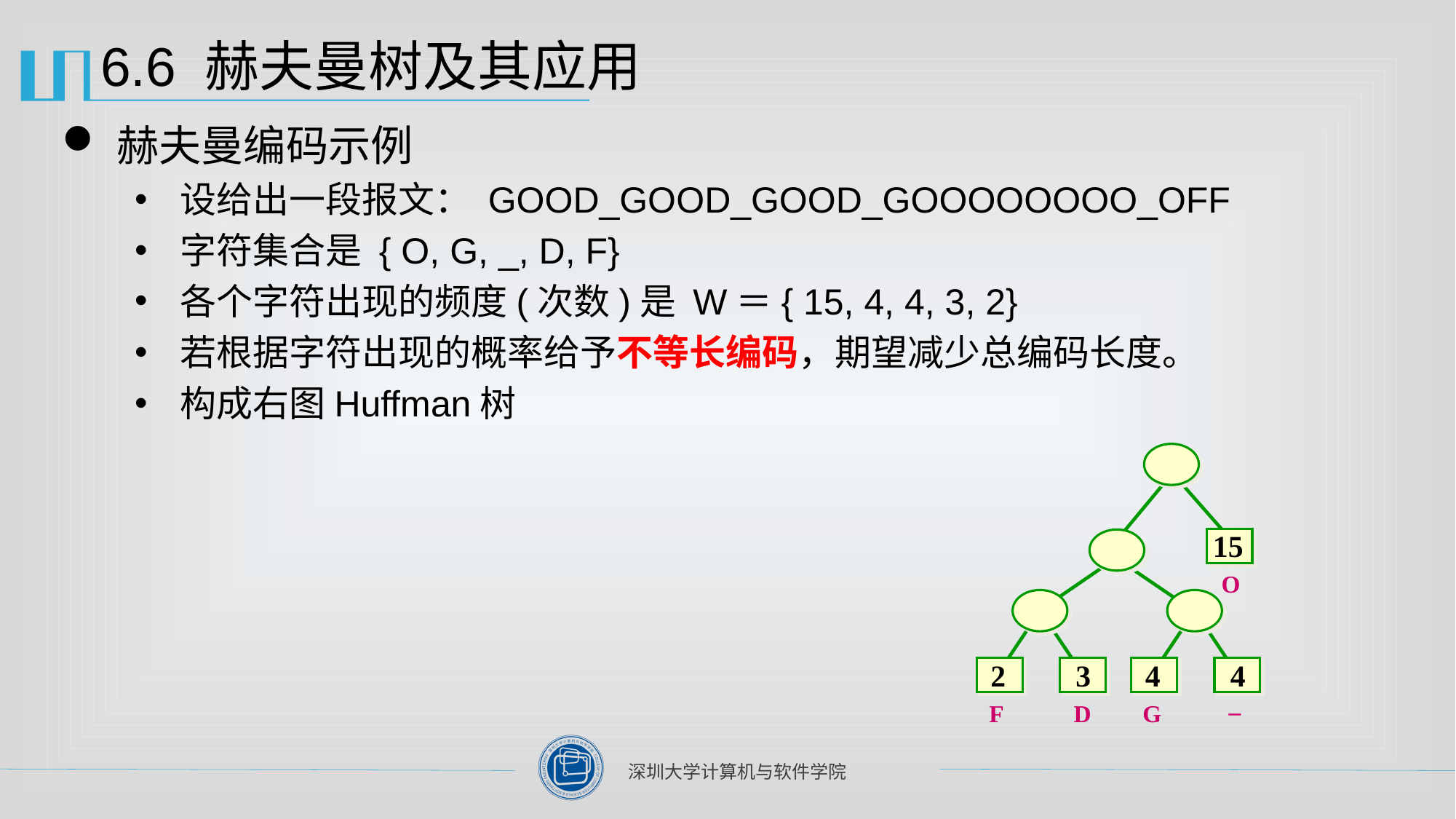

# 6.6 赫夫曼树及其应用
赫夫曼编码示例
设给出一段报文： GOOD_GOOD_GOOD_GOOOOOOOO_OFF
字符集合是 { O, G, _, D, F}
各个字符出现的频度(次数)是 W＝{ 15, 4, 4, 3, 2}
若根据字符出现的概率给予不等长编码，期望减少总编码长度。
构成右图Huffman树

15

O

2
3
4
4

_
F
D
G
87